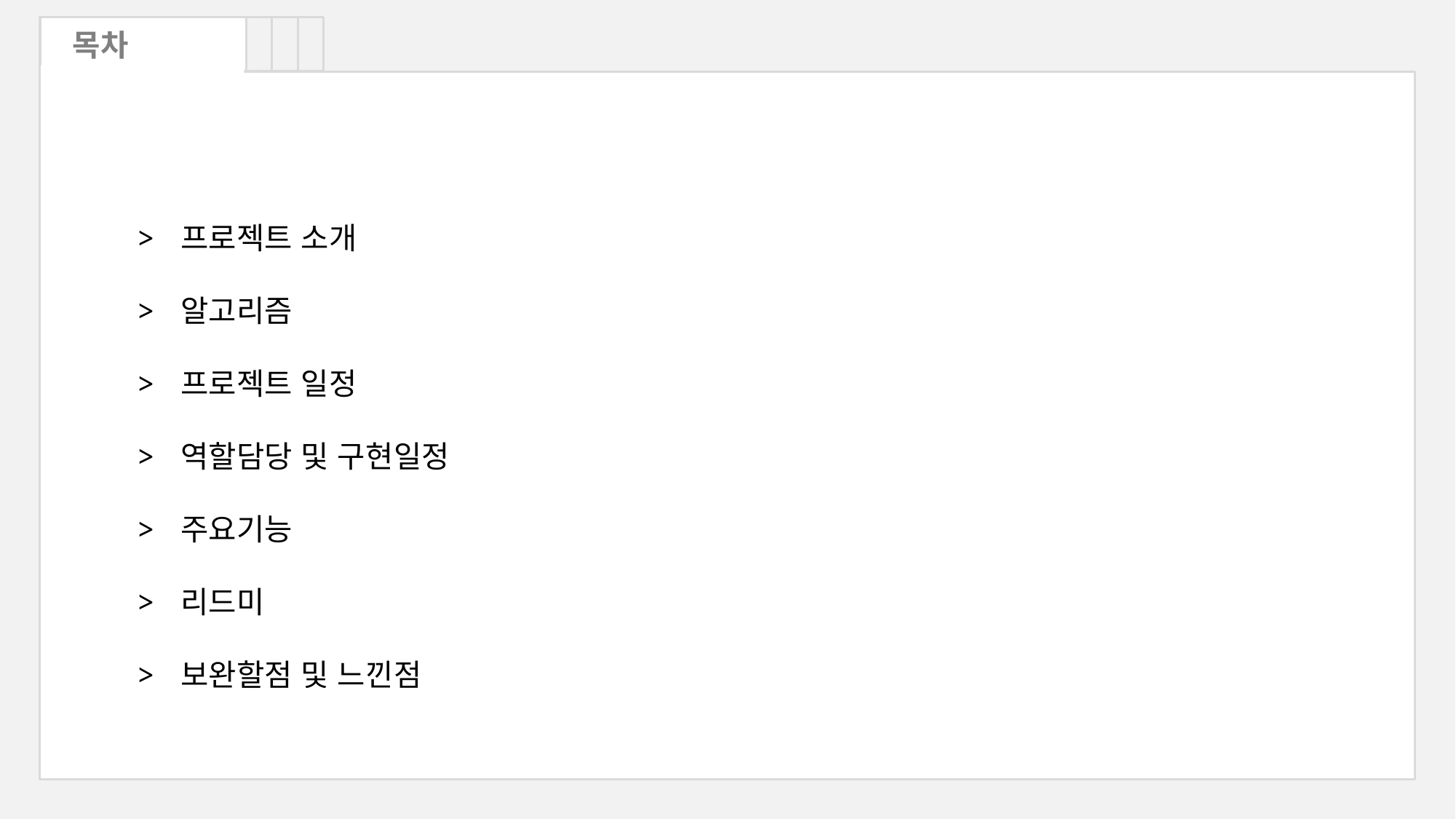

목차

> 프로젝트 소개
> 알고리즘
> 프로젝트 일정
> 역할담당 및 구현일정
> 주요기능
> 리드미
> 보완할점 및 느낀점